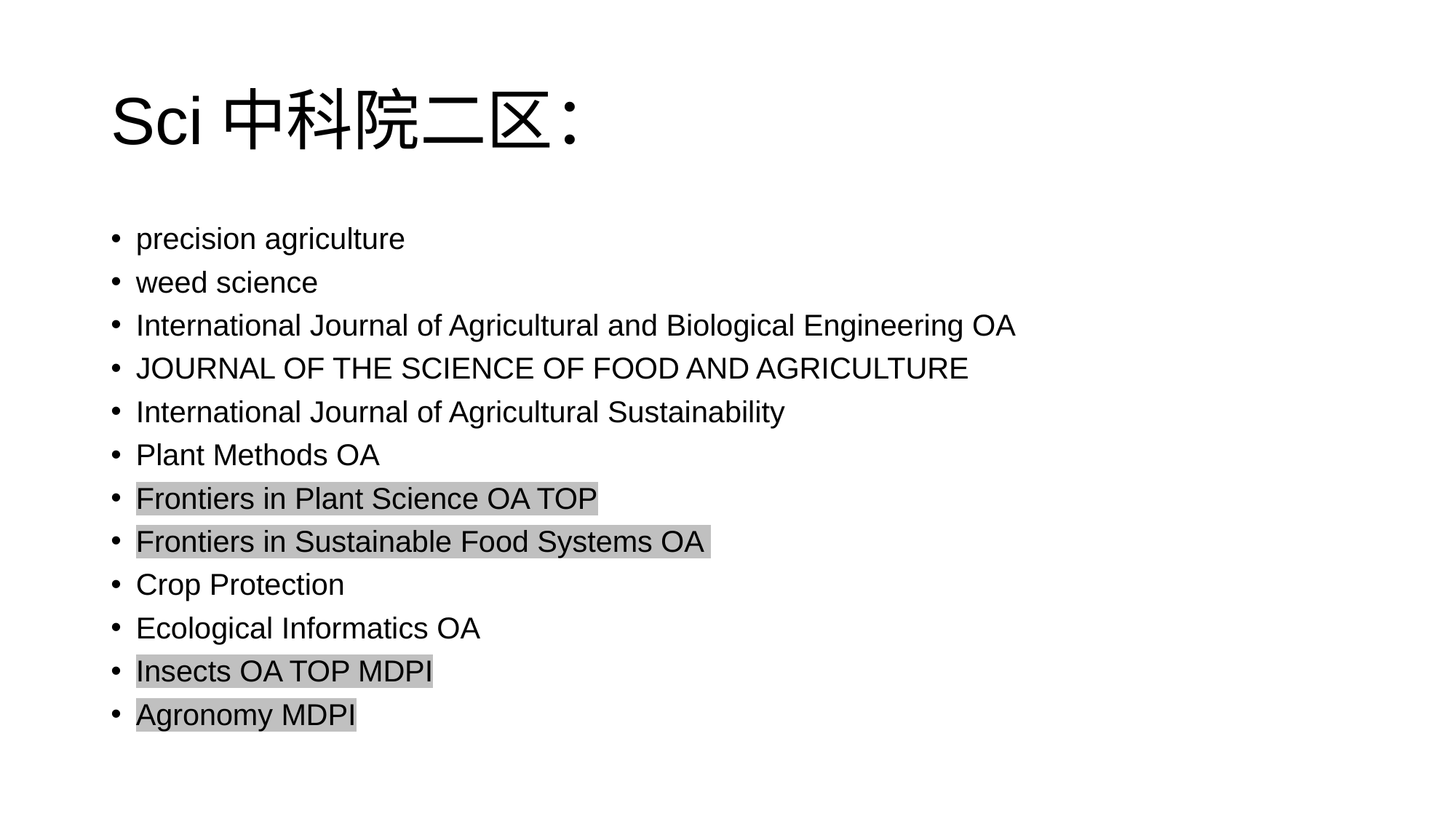

# Sci中科院二区：
precision agriculture
weed science
International Journal of Agricultural and Biological Engineering OA
JOURNAL OF THE SCIENCE OF FOOD AND AGRICULTURE
International Journal of Agricultural Sustainability
Plant Methods OA
Frontiers in Plant Science OA TOP
Frontiers in Sustainable Food Systems OA
Crop Protection
Ecological Informatics OA
Insects OA TOP MDPI
Agronomy MDPI